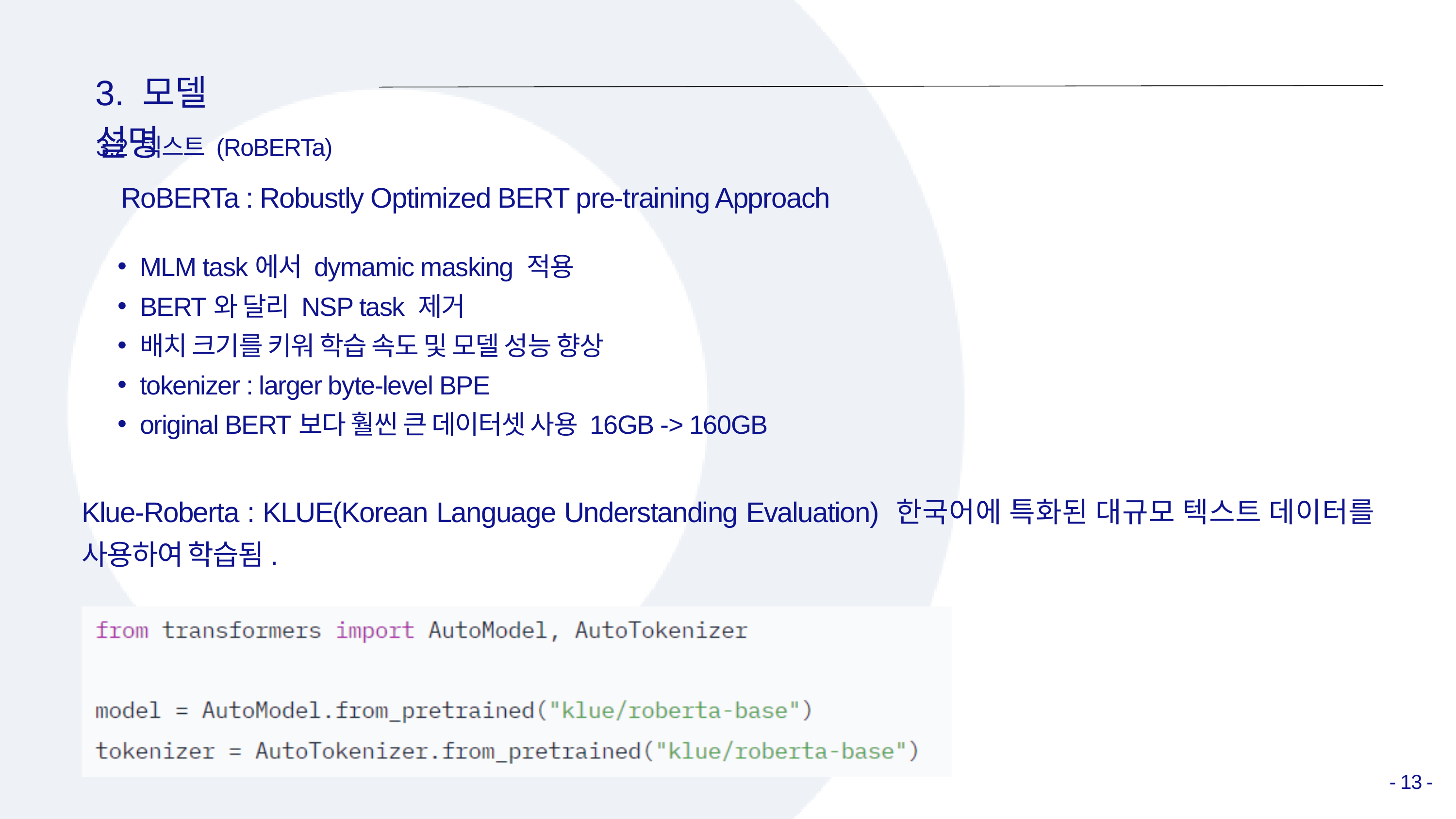

3. 모델 설명

3.2 텍스트 (RoBERTa)
RoBERTa : Robustly Optimized BERT pre-training Approach
MLM task에서 dymamic masking 적용
BERT와 달리 NSP task 제거
배치 크기를 키워 학습 속도 및 모델 성능 향상
tokenizer : larger byte-level BPE
original BERT보다 훨씬 큰 데이터셋 사용 16GB -> 160GB
Klue-Roberta : KLUE(Korean Language Understanding Evaluation) 한국어에 특화된 대규모 텍스트 데이터를 사용하여 학습됨.

- 13 -